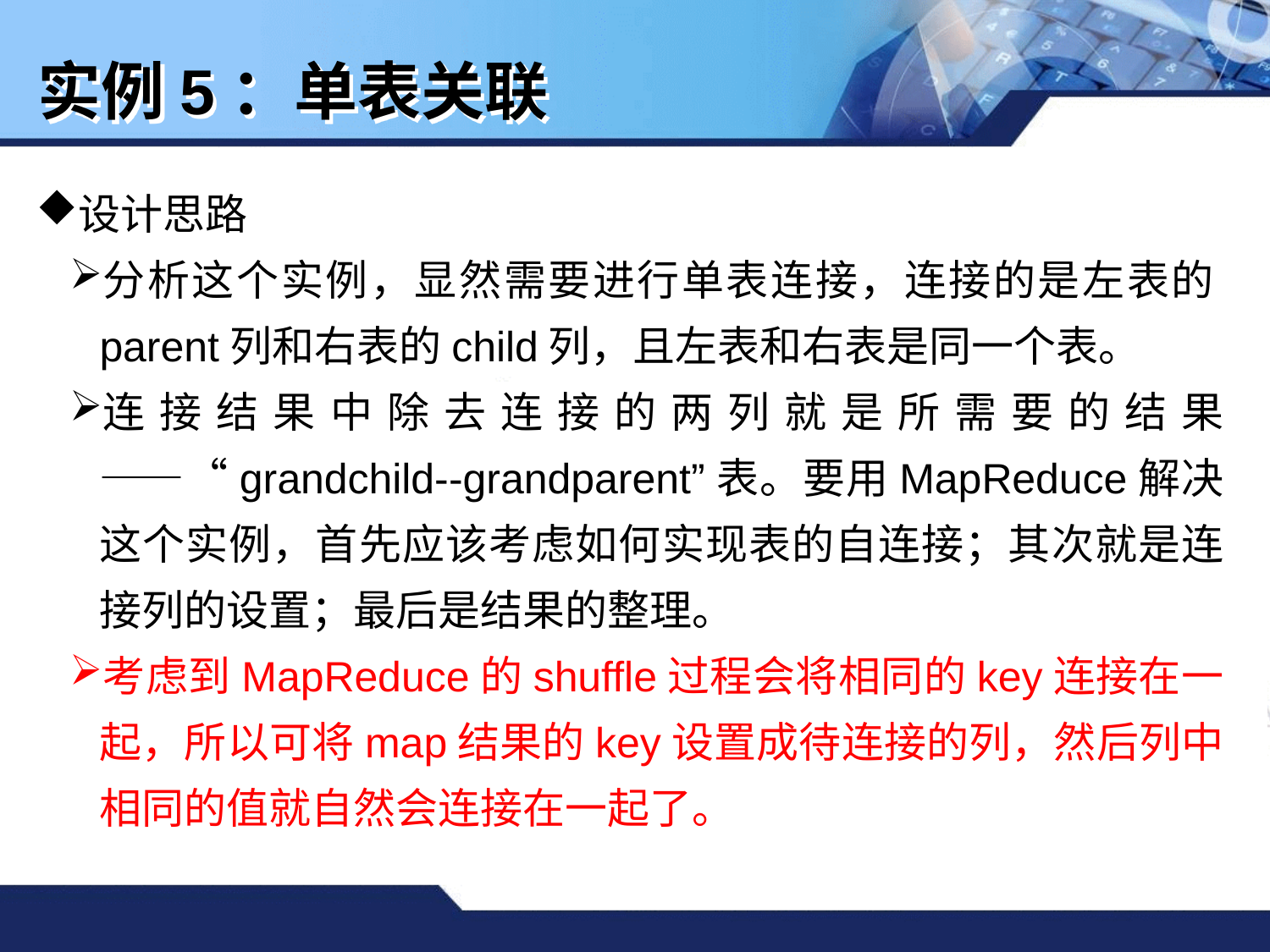

# 实例5：单表关联
设计思路
分析这个实例，显然需要进行单表连接，连接的是左表的parent列和右表的child列，且左表和右表是同一个表。
连接结果中除去连接的两列就是所需要的结果——“grandchild--grandparent”表。要用MapReduce解决这个实例，首先应该考虑如何实现表的自连接；其次就是连接列的设置；最后是结果的整理。
考虑到MapReduce的shuffle过程会将相同的key连接在一起，所以可将map结果的key设置成待连接的列，然后列中相同的值就自然会连接在一起了。